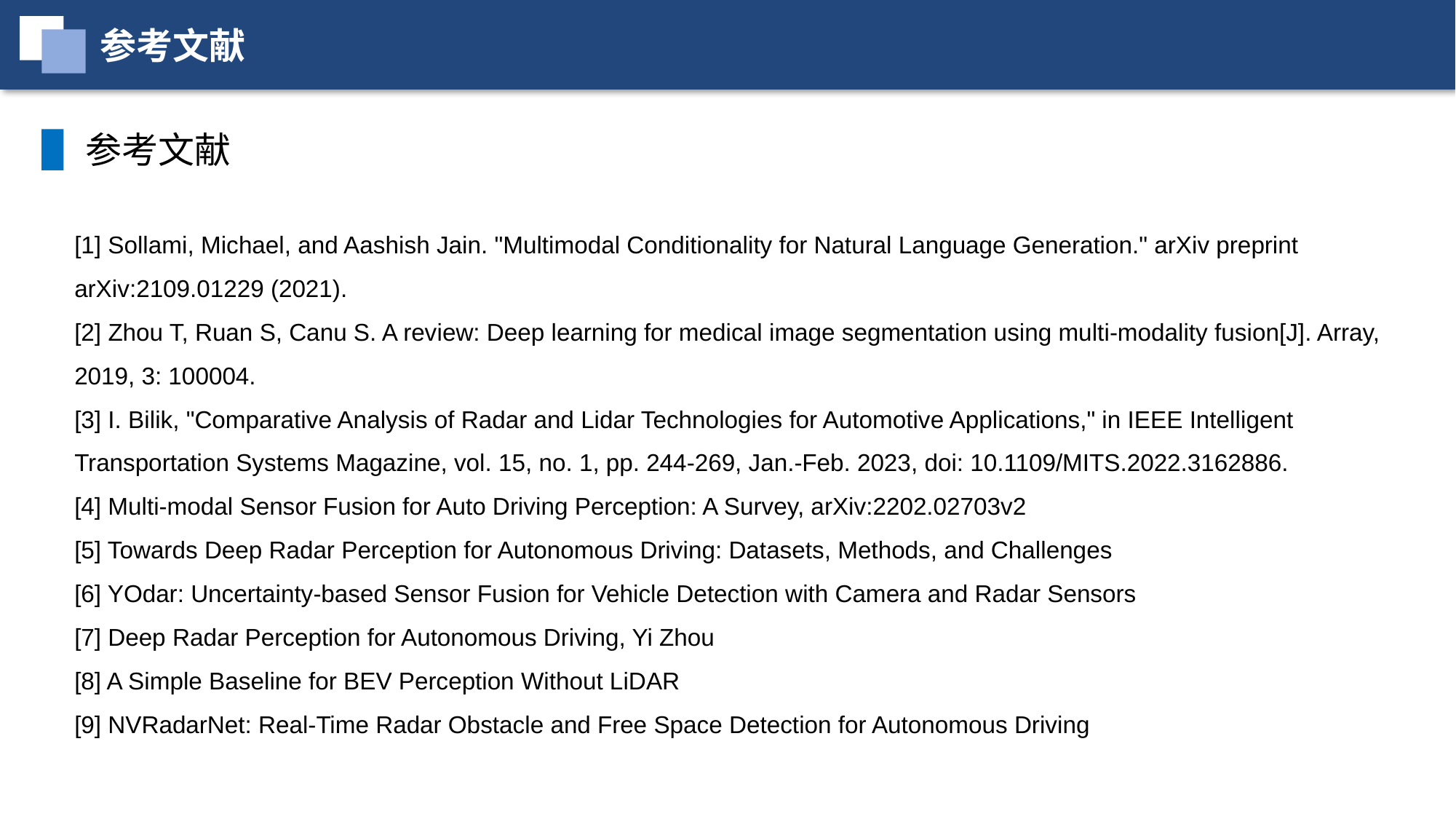

参考文献

参考文献

[1] Sollami, Michael, and Aashish Jain. "Multimodal Conditionality for Natural Language Generation." arXiv preprint arXiv:2109.01229 (2021).
[2] Zhou T, Ruan S, Canu S. A review: Deep learning for medical image segmentation using multi-modality fusion[J]. Array, 2019, 3: 100004.
[3] I. Bilik, "Comparative Analysis of Radar and Lidar Technologies for Automotive Applications," in IEEE Intelligent Transportation Systems Magazine, vol. 15, no. 1, pp. 244-269, Jan.-Feb. 2023, doi: 10.1109/MITS.2022.3162886.
[4] Multi-modal Sensor Fusion for Auto Driving Perception: A Survey, arXiv:2202.02703v2
[5] Towards Deep Radar Perception for Autonomous Driving: Datasets, Methods, and Challenges
[6] YOdar: Uncertainty-based Sensor Fusion for Vehicle Detection with Camera and Radar Sensors
[7] Deep Radar Perception for Autonomous Driving, Yi Zhou
[8] A Simple Baseline for BEV Perception Without LiDAR
[9] NVRadarNet: Real-Time Radar Obstacle and Free Space Detection for Autonomous Driving
19